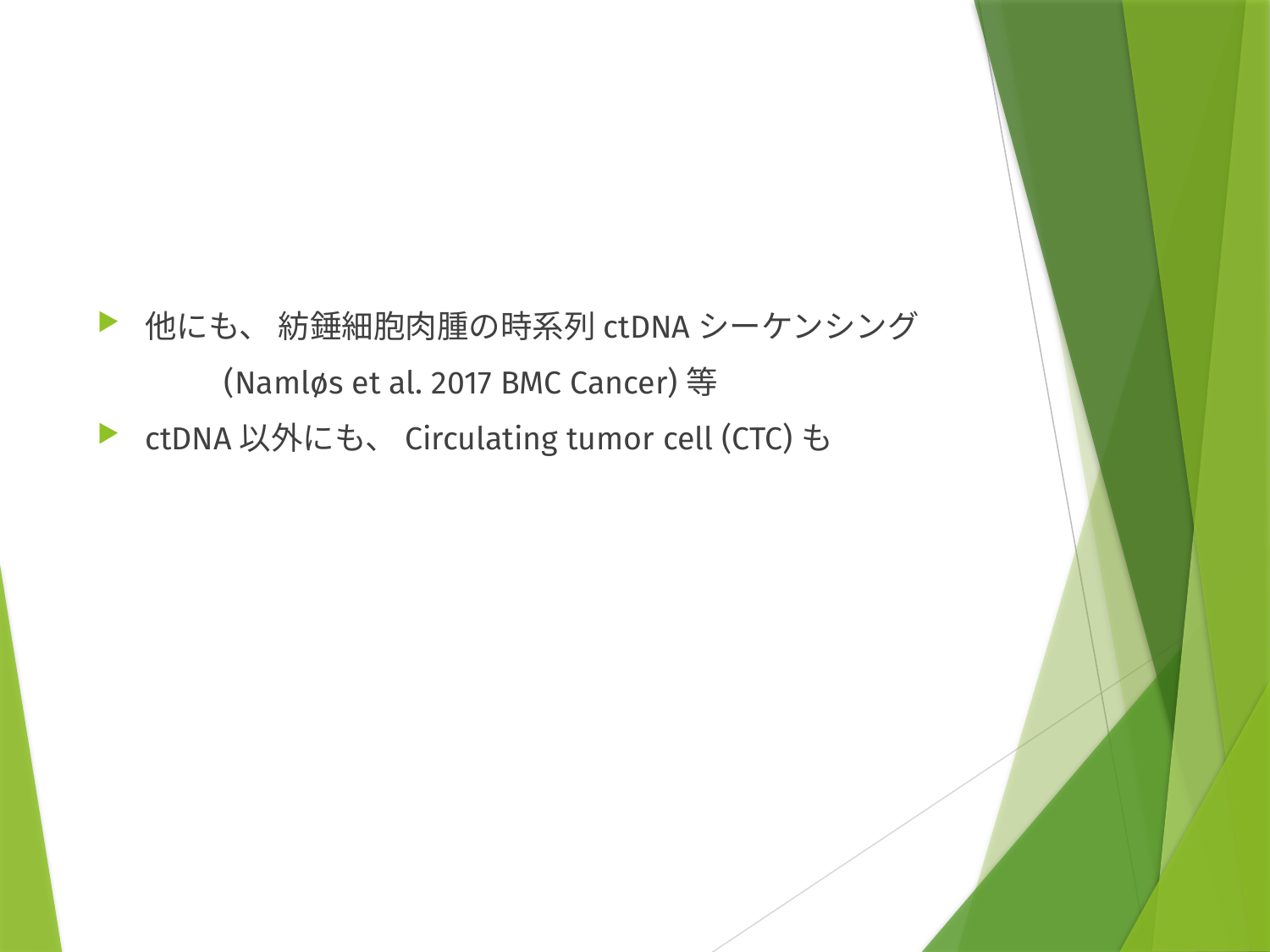

#
他にも、 紡錘細胞肉腫の時系列ctDNAシーケンシング
	(Namløs et al. 2017 BMC Cancer)等
ctDNA以外にも、Circulating tumor cell (CTC)も